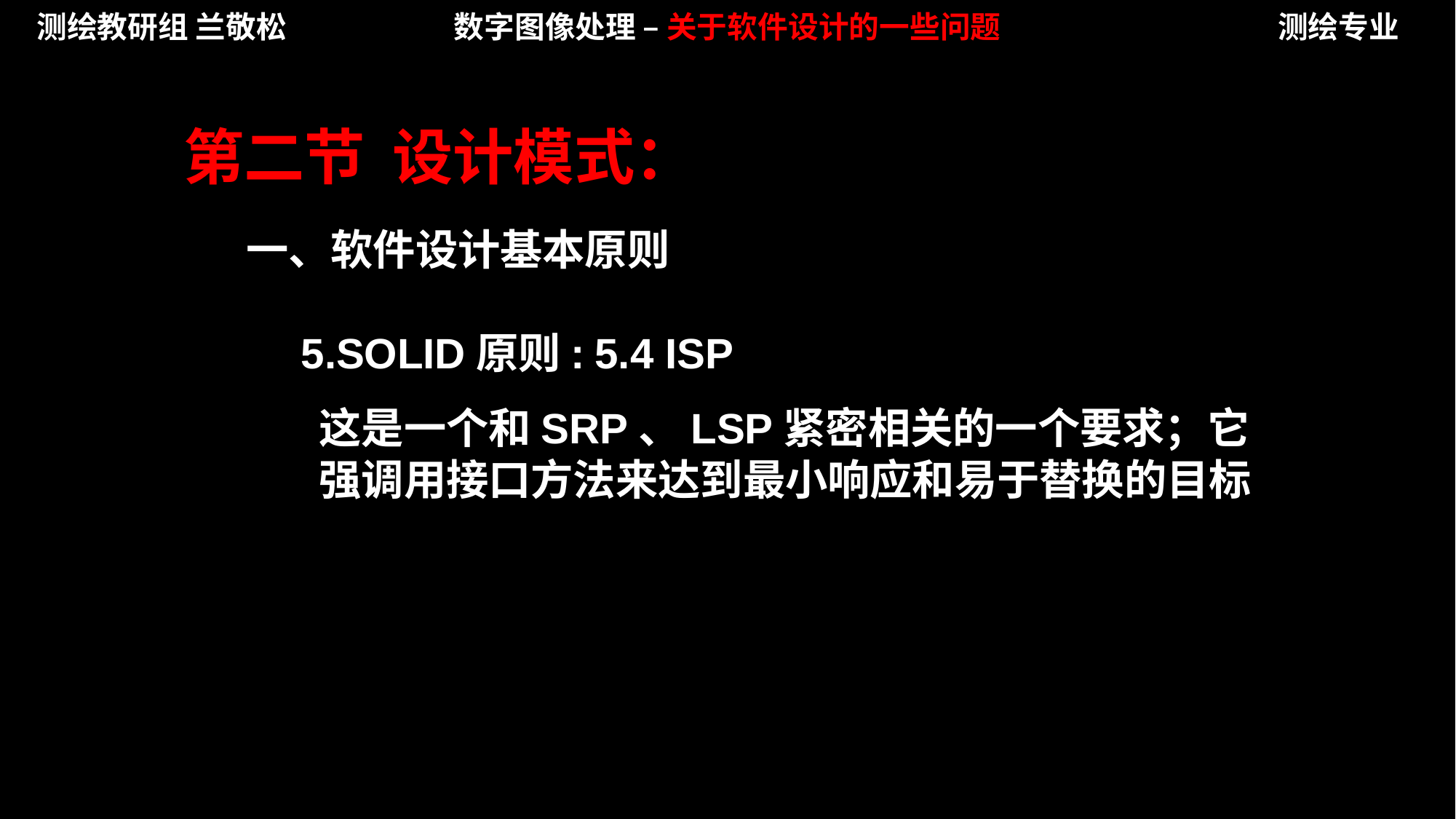

测绘教研组 兰敬松
数字图像处理 – 关于软件设计的一些问题
测绘专业
第二节  设计模式：
一、软件设计基本原则
5.SOLID原则:
5.4 ISP
这是一个和SRP、LSP紧密相关的一个要求；它强调用接口方法来达到最小响应和易于替换的目标